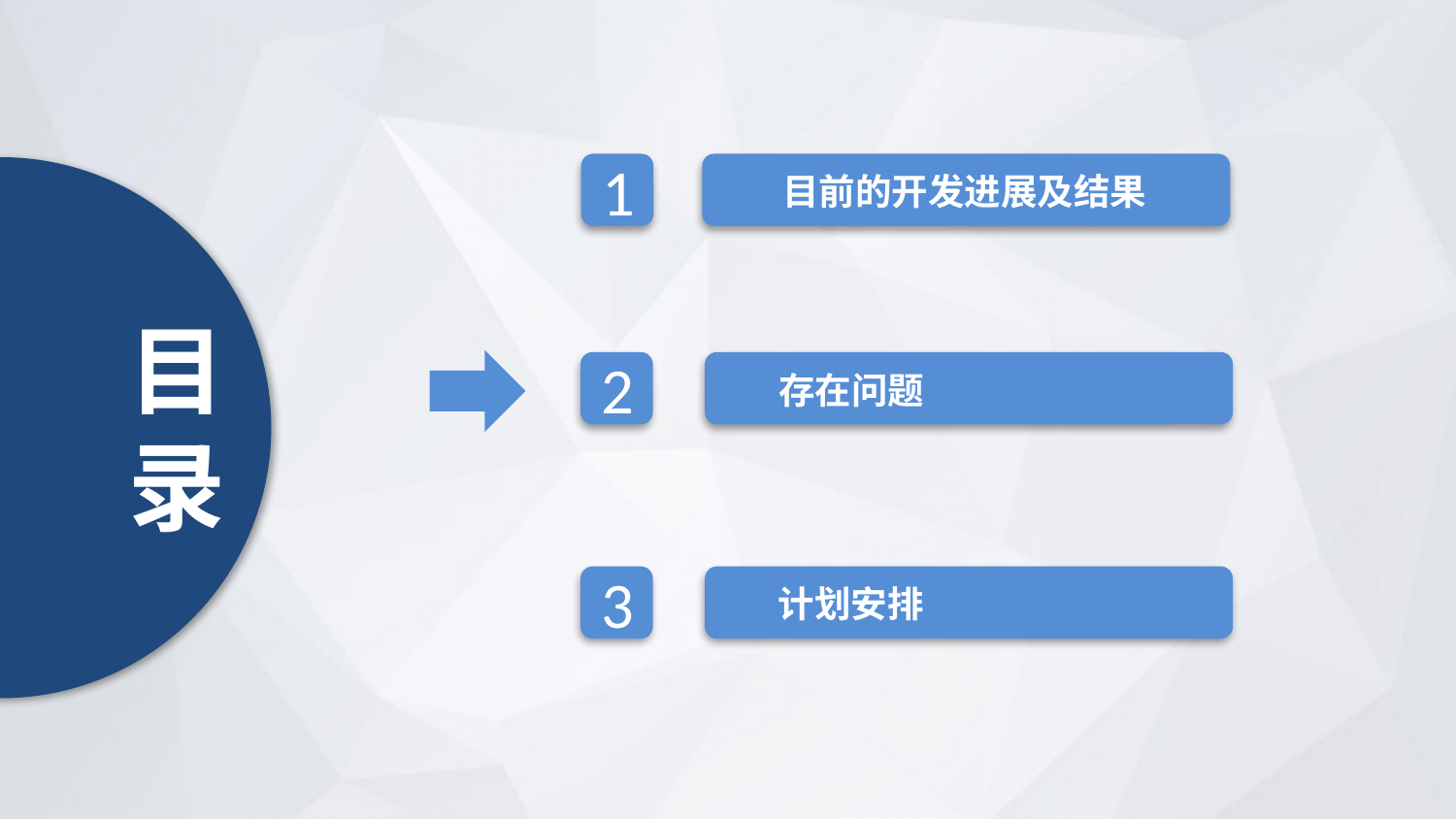

1

目前的开发进展及结果

目
录

2

存在问题
3

计划安排